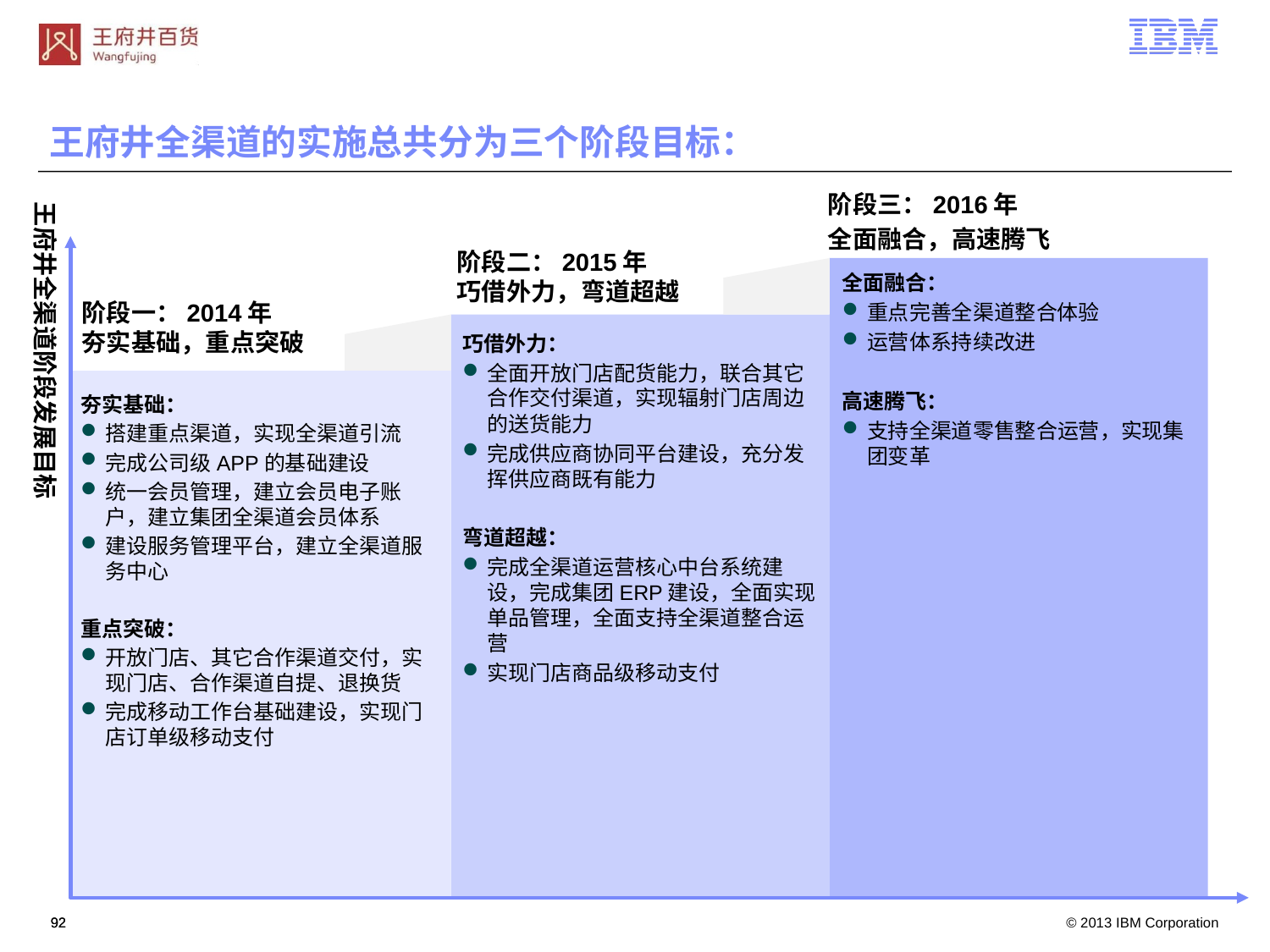

王府井全渠道的实施总共分为三个阶段目标：
阶段三：2016年
全面融合，高速腾飞
王府井全渠道阶段发展目标

阶段二：2015年
巧借外力，弯道超越

全面融合：
重点完善全渠道整合体验
运营体系持续改进

高速腾飞：
支持全渠道零售整合运营，实现集团变革

阶段一：2014年
夯实基础，重点突破

巧借外力：
全面开放门店配货能力，联合其它合作交付渠道，实现辐射门店周边的送货能力
完成供应商协同平台建设，充分发挥供应商既有能力

弯道超越：
完成全渠道运营核心中台系统建设，完成集团ERP建设，全面实现单品管理，全面支持全渠道整合运营
实现门店商品级移动支付

夯实基础：
搭建重点渠道，实现全渠道引流
完成公司级APP的基础建设
统一会员管理，建立会员电子账户，建立集团全渠道会员体系
建设服务管理平台，建立全渠道服务中心

重点突破：
开放门店、其它合作渠道交付，实现门店、合作渠道自提、退换货
完成移动工作台基础建设，实现门店订单级移动支付

92
92